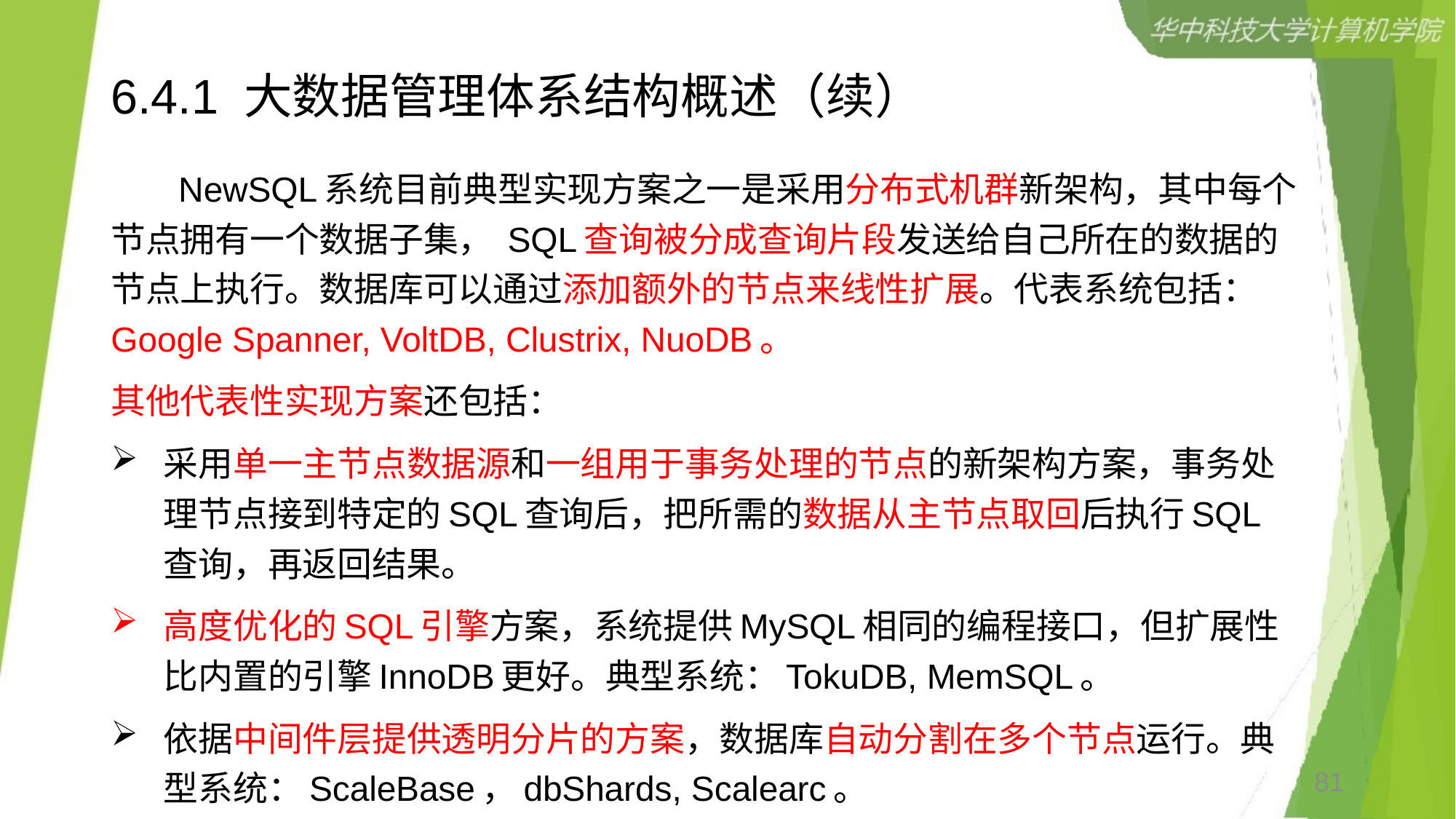

# 6.4.1 大数据管理体系结构概述（续）
       NewSQL系统目前典型实现方案之一是采用分布式机群新架构，其中每个节点拥有一个数据子集， SQL查询被分成查询片段发送给自己所在的数据的节点上执行。数据库可以通过添加额外的节点来线性扩展。代表系统包括：Google Spanner, VoltDB, Clustrix, NuoDB。
其他代表性实现方案还包括：
采用单一主节点数据源和一组用于事务处理的节点的新架构方案，事务处理节点接到特定的SQL查询后，把所需的数据从主节点取回后执行SQL查询，再返回结果。
高度优化的SQL引擎方案，系统提供MySQL相同的编程接口，但扩展性比内置的引擎InnoDB更好。典型系统：TokuDB, MemSQL。
依据中间件层提供透明分片的方案，数据库自动分割在多个节点运行。典型系统：ScaleBase，dbShards, Scalearc。
81